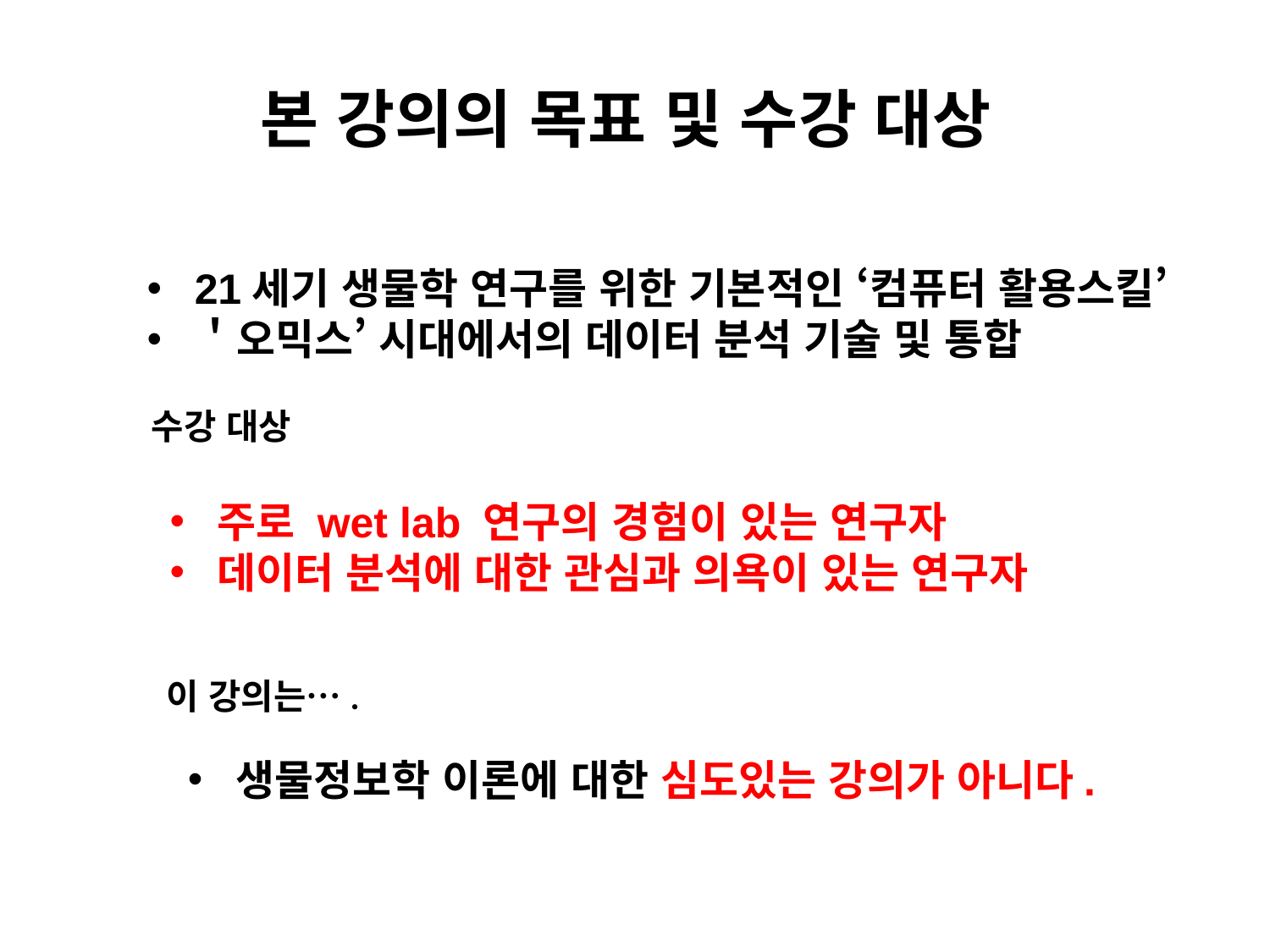

# 본 강의의 목표 및 수강 대상
21세기 생물학 연구를 위한 기본적인 ‘컴퓨터 활용스킬’
＇오믹스’ 시대에서의 데이터 분석 기술 및 통합

수강 대상
주로 wet lab 연구의 경험이 있는 연구자
데이터 분석에 대한 관심과 의욕이 있는 연구자

이 강의는….
생물정보학 이론에 대한 심도있는 강의가 아니다.